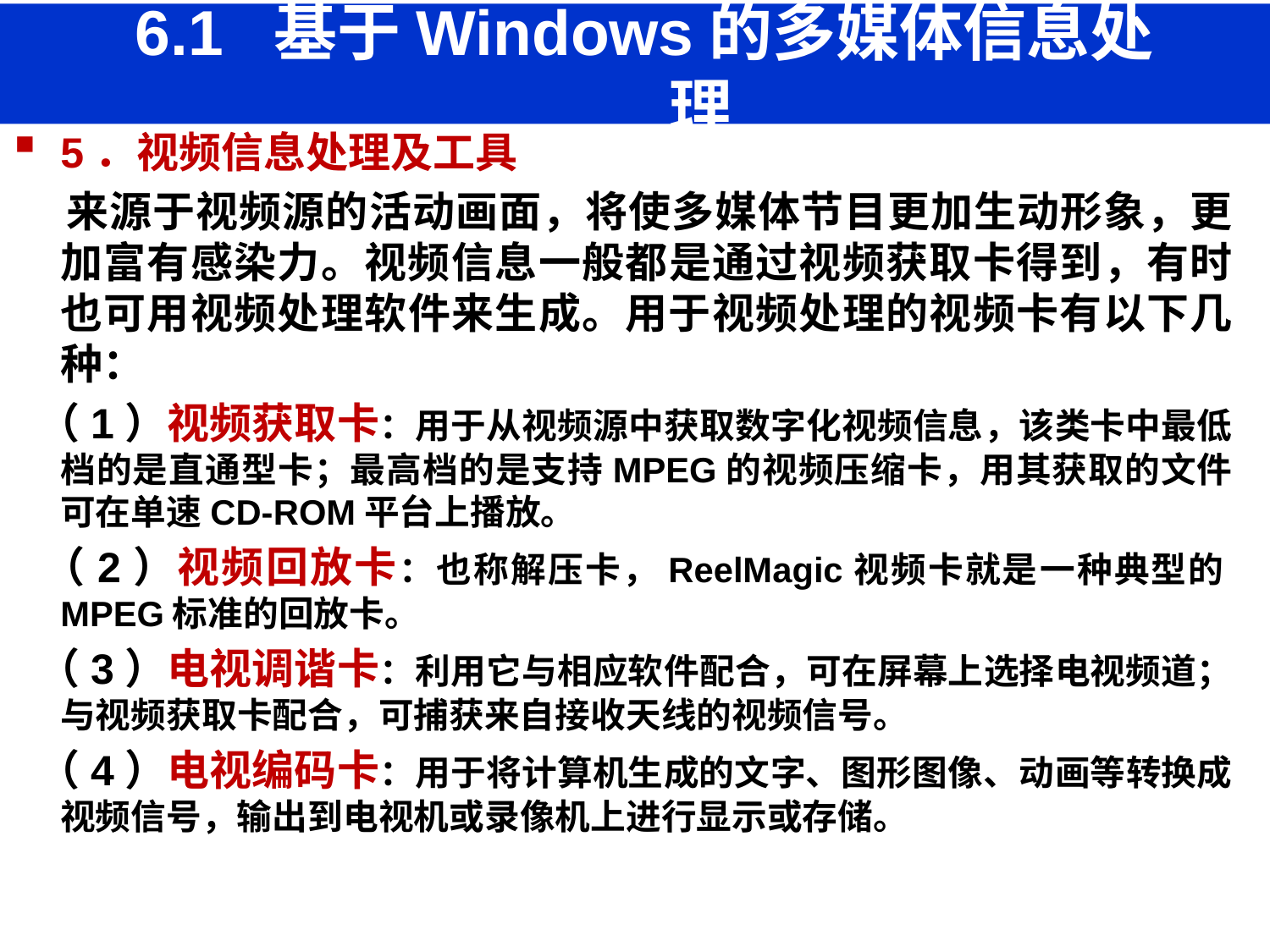

# 6.1  基于Windows的多媒体信息处理
5．视频信息处理及工具
     来源于视频源的活动画面，将使多媒体节目更加生动形象，更加富有感染力。视频信息一般都是通过视频获取卡得到，有时也可用视频处理软件来生成。用于视频处理的视频卡有以下几种：
  （1）视频获取卡：用于从视频源中获取数字化视频信息，该类卡中最低档的是直通型卡；最高档的是支持MPEG的视频压缩卡，用其获取的文件可在单速CD-ROM平台上播放。
  （2）视频回放卡：也称解压卡，ReelMagic视频卡就是一种典型的MPEG标准的回放卡。
  （3）电视调谐卡：利用它与相应软件配合，可在屏幕上选择电视频道；与视频获取卡配合，可捕获来自接收天线的视频信号。
  （4）电视编码卡：用于将计算机生成的文字、图形图像、动画等转换成视频信号，输出到电视机或录像机上进行显示或存储。